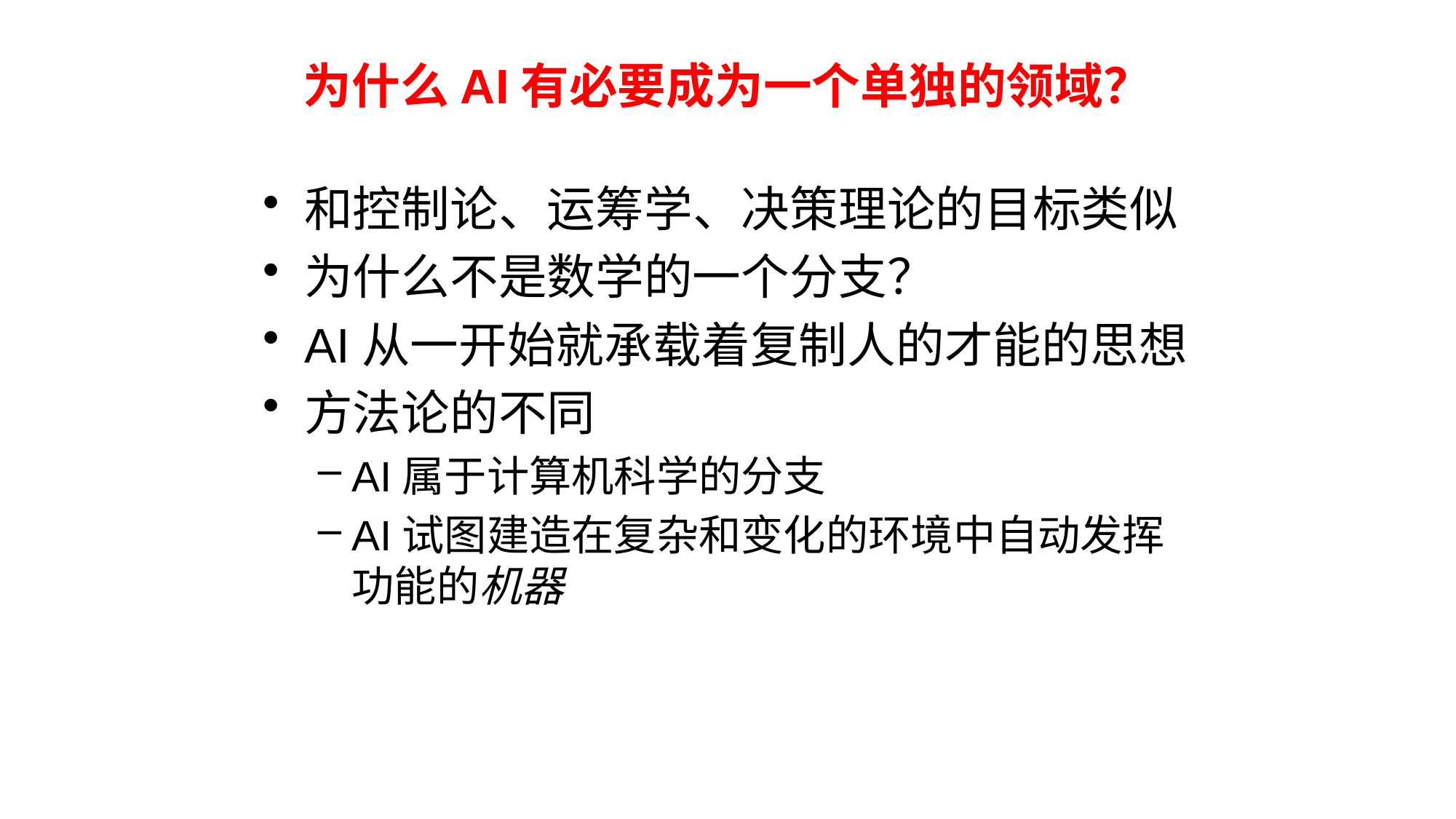

# 为什么AI有必要成为一个单独的领域？
和控制论、运筹学、决策理论的目标类似
为什么不是数学的一个分支？
AI从一开始就承载着复制人的才能的思想
方法论的不同
AI属于计算机科学的分支
AI试图建造在复杂和变化的环境中自动发挥功能的机器